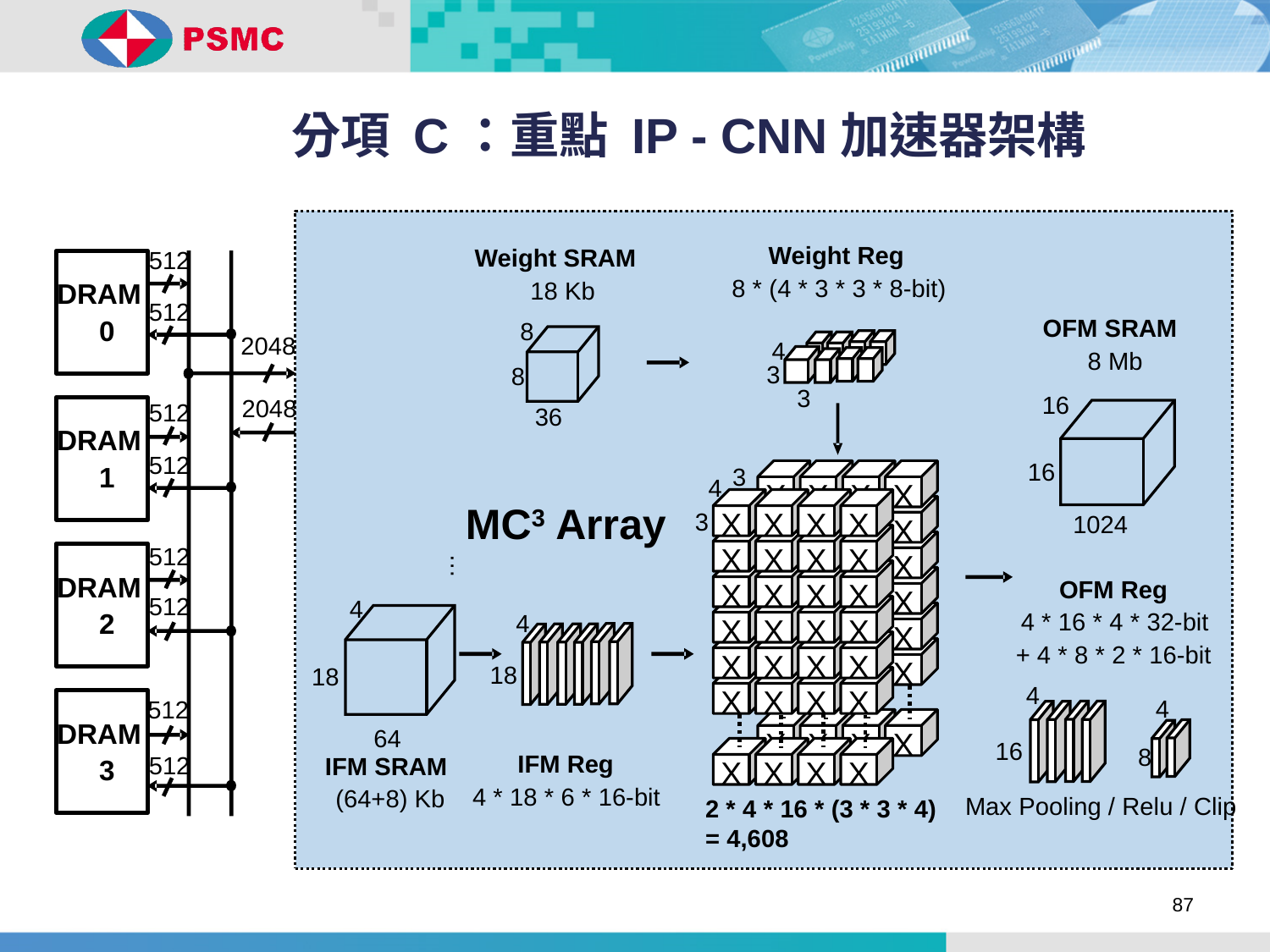

# 分項 C：重點 IP - CNN加速器架構

Weight Reg
Weight SRAM
512

8 * (4 * 3 * 3 * 8-bit)

18 Kb
DRAM

512
OFM SRAM
0
8

2048

4

8 Mb

3

8

3
16
2048
512

36

DRAM

512
16
1
X
X
X
X
X
X
X
X
X
X
X
X
X
X
X
X
X
X
X
X
X
X
X
X
X
X
X
X
3
4

X
X
X
X
X
X
X
X
X
X
X
X
X
X
X
X
X
X
X
X
X
X
X
X
X
X
X
X
MC3 Array
3
1024
512

…
DRAM

OFM Reg

512
4

2
4 * 16 * 4 * 32-bit
4

+ 4 * 8 * 2 * 16-bit

18
18
4

4
512

DRAM

64

16

8
IFM Reg
512
IFM SRAM
3

4 * 18 * 6 * 16-bit
(64+8) Kb
Max Pooling / Relu / Clip
2 * 4 * 16 * (3 * 3 * 4)
= 4,608
87